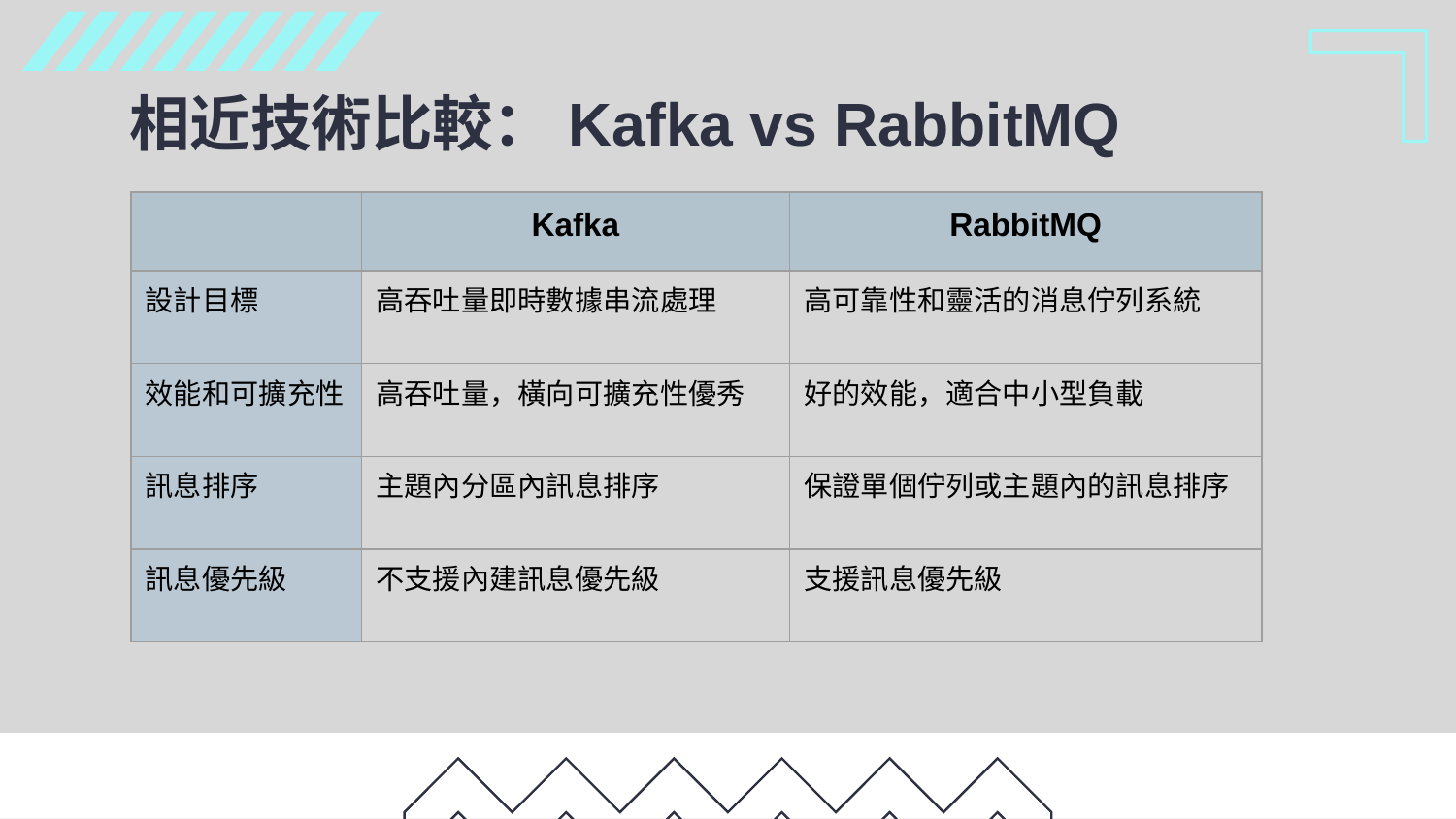

# 相近技術比較：Kafka vs RabbitMQ
|  | Kafka | RabbitMQ |
| --- | --- | --- |
| 設計目標 | 高吞吐量即時數據串流處理 | 高可靠性和靈活的消息佇列系統 |
| 效能和可擴充性 | 高吞吐量，橫向可擴充性優秀 | 好的效能，適合中小型負載 |
| 訊息排序 | 主題內分區內訊息排序 | 保證單個佇列或主題內的訊息排序 |
| 訊息優先級 | 不支援內建訊息優先級 | 支援訊息優先級 |